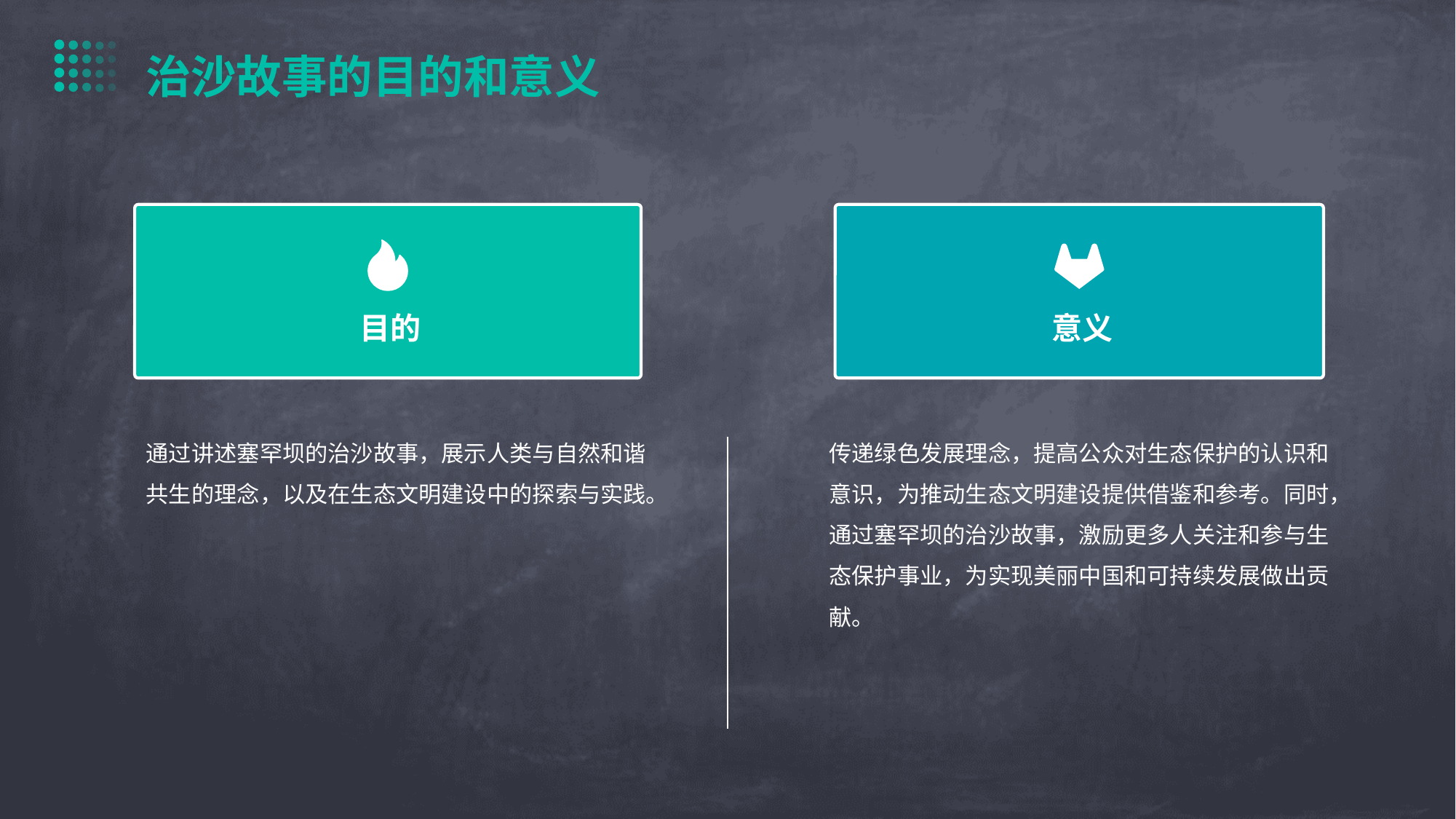

治沙故事的目的和意义

目的
意义
通过讲述塞罕坝的治沙故事，展示人类与自然和谐共生的理念，以及在生态文明建设中的探索与实践。
传递绿色发展理念，提高公众对生态保护的认识和意识，为推动生态文明建设提供借鉴和参考。同时，通过塞罕坝的治沙故事，激励更多人关注和参与生态保护事业，为实现美丽中国和可持续发展做出贡献。